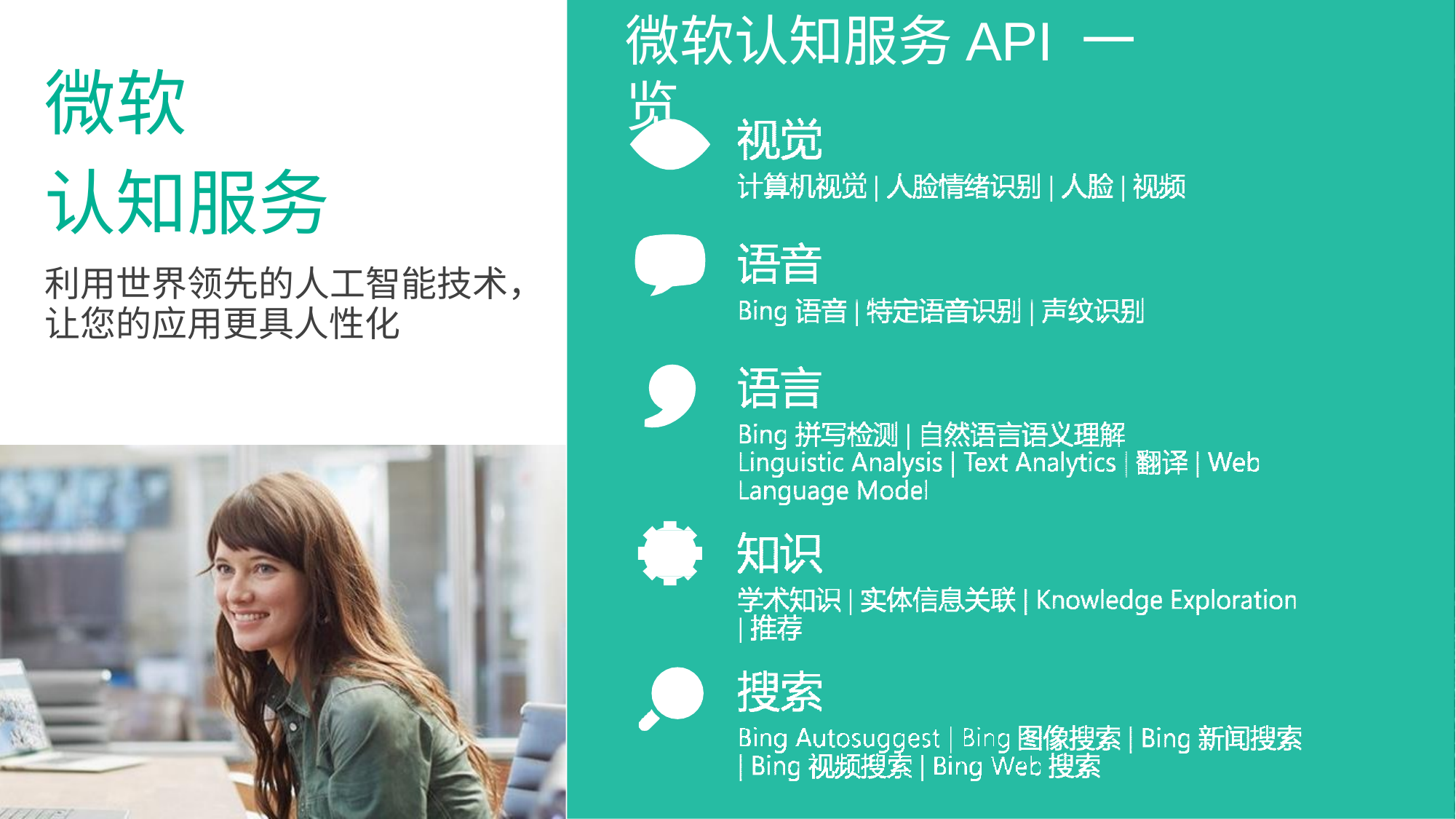

# 微软认知服务API 一览
微软
认知服务
利用世界领先的人工智能技术，
让您的应用更具人性化